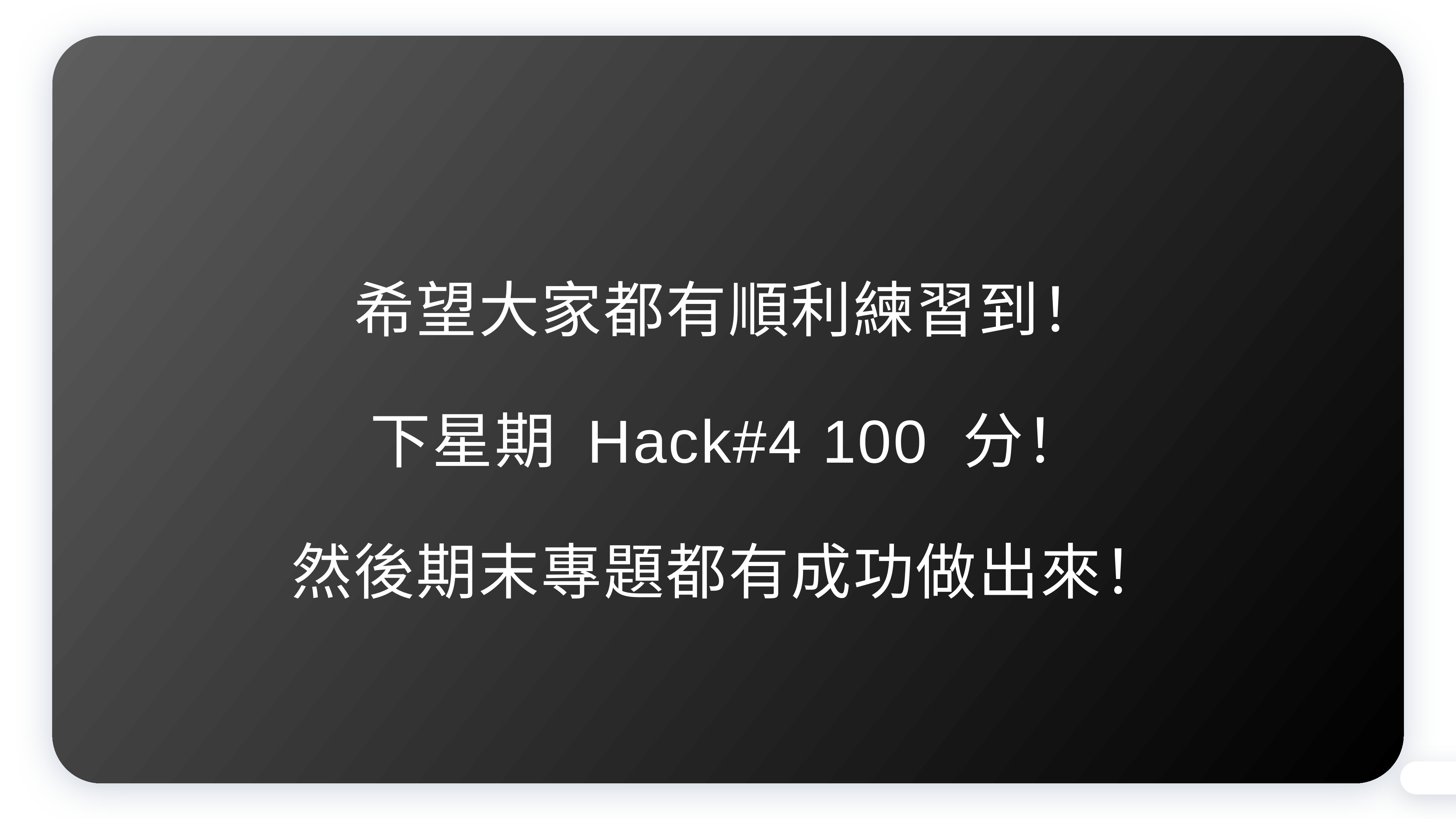

希望大家都有順利練習到！
下星期 Hack#4 100 分！
然後期末專題都有成功做出來！
34